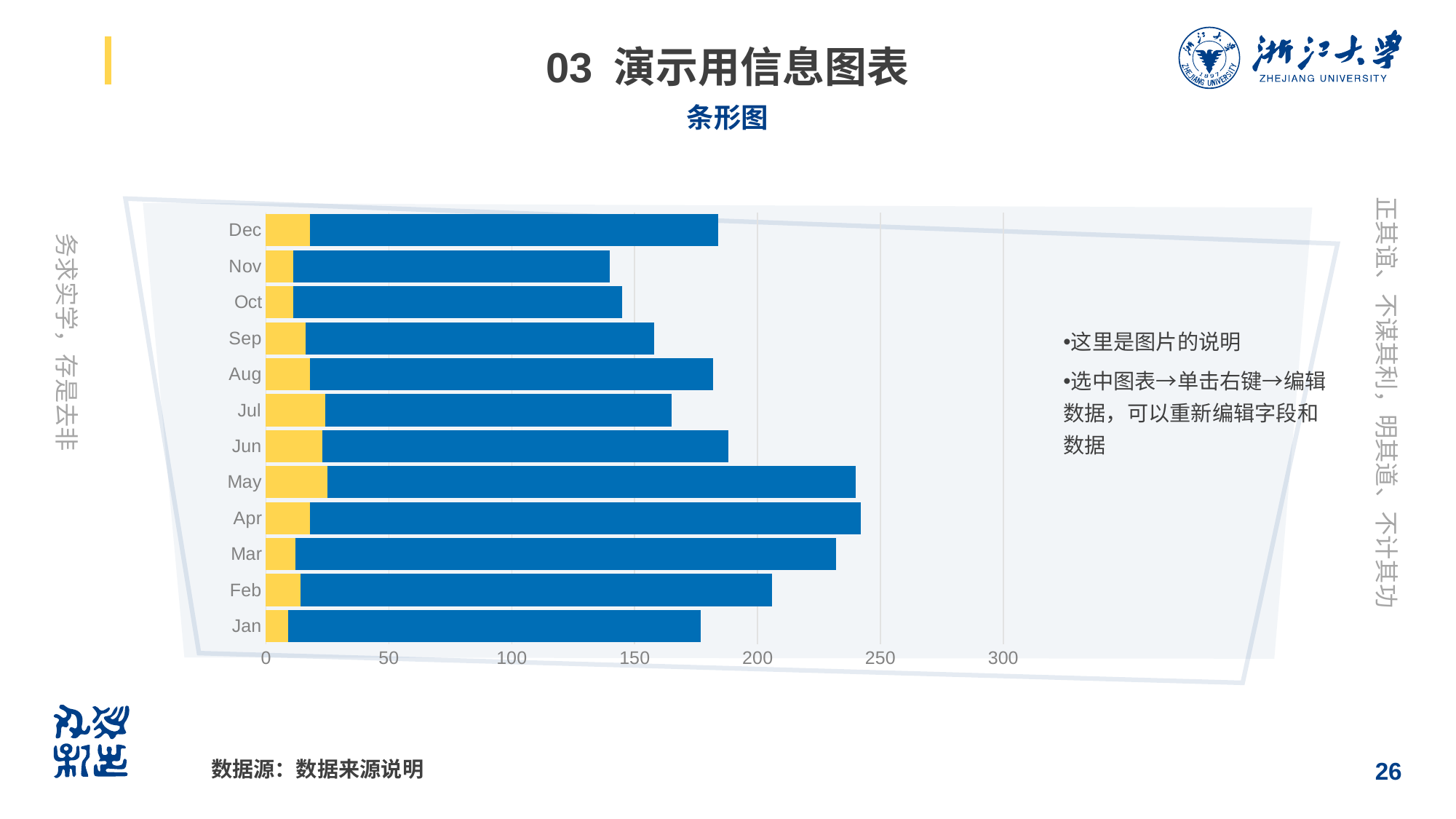

# 03 演示用信息图表
条形图

### Chart

| Category | S | 全员 |
|---|---|---|
| Jan | 9.0 | 168.0 |
| Feb | 14.0 | 192.0 |
| Mar | 12.0 | 220.0 |
| Apr | 18.0 | 224.0 |
| May | 25.0 | 215.0 |
| Jun | 23.0 | 165.0 |
| Jul | 24.0 | 141.0 |
| Aug | 18.0 | 164.0 |
| Sep | 16.0 | 142.0 |
| Oct | 11.0 | 134.0 |
| Nov | 11.0 | 129.0 |
| Dec | 18.0 | 166.0 |
这里是图片的说明
选中图表→单击右键→编辑数据，可以重新编辑字段和数据

26
数据源：数据来源说明